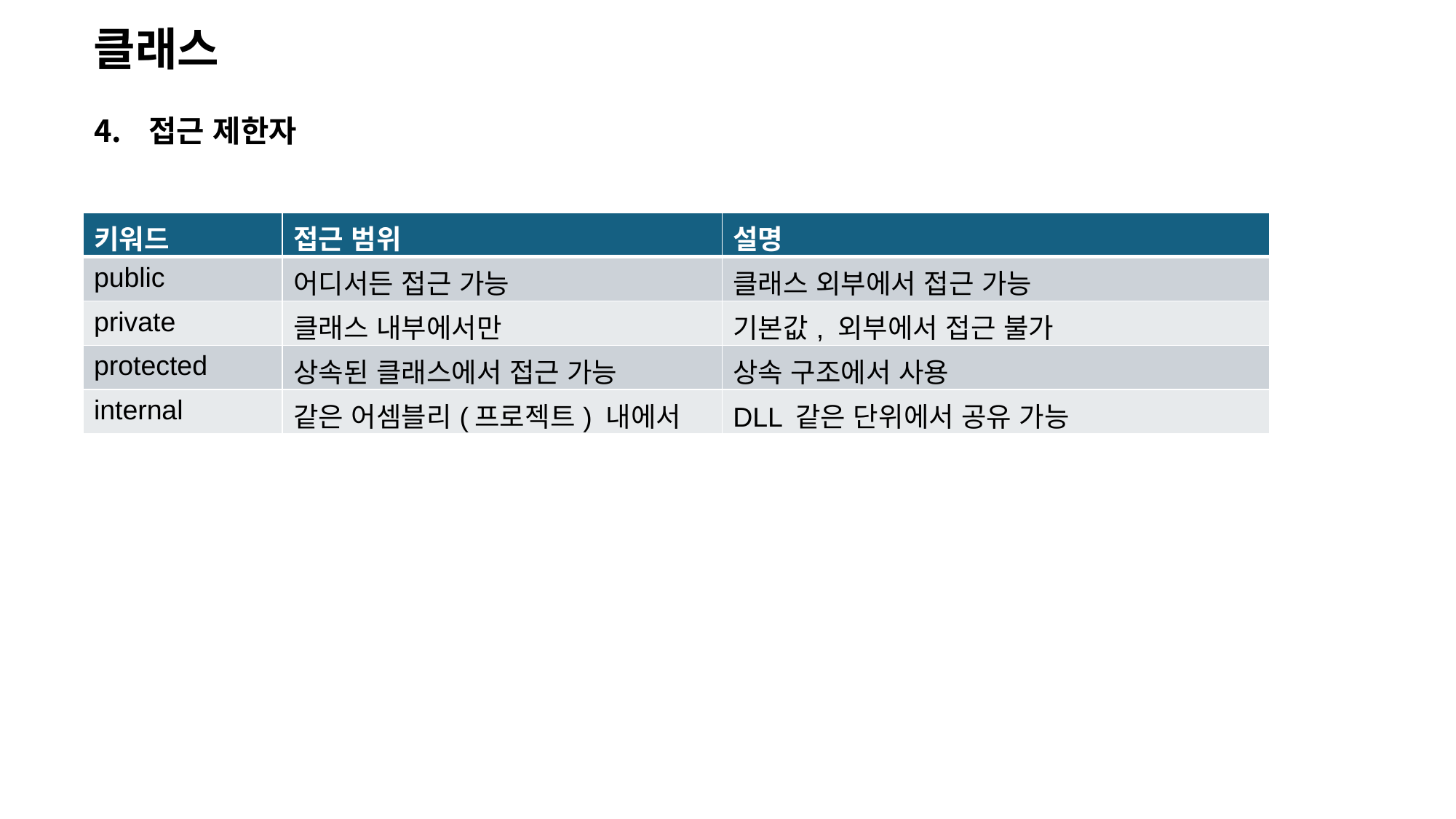

클래스
접근 제한자
| 키워드 | 접근 범위 | 설명 |
| --- | --- | --- |
| public | 어디서든 접근 가능 | 클래스 외부에서 접근 가능 |
| private | 클래스 내부에서만 | 기본값, 외부에서 접근 불가 |
| protected | 상속된 클래스에서 접근 가능 | 상속 구조에서 사용 |
| internal | 같은 어셈블리(프로젝트) 내에서 | DLL 같은 단위에서 공유 가능 |